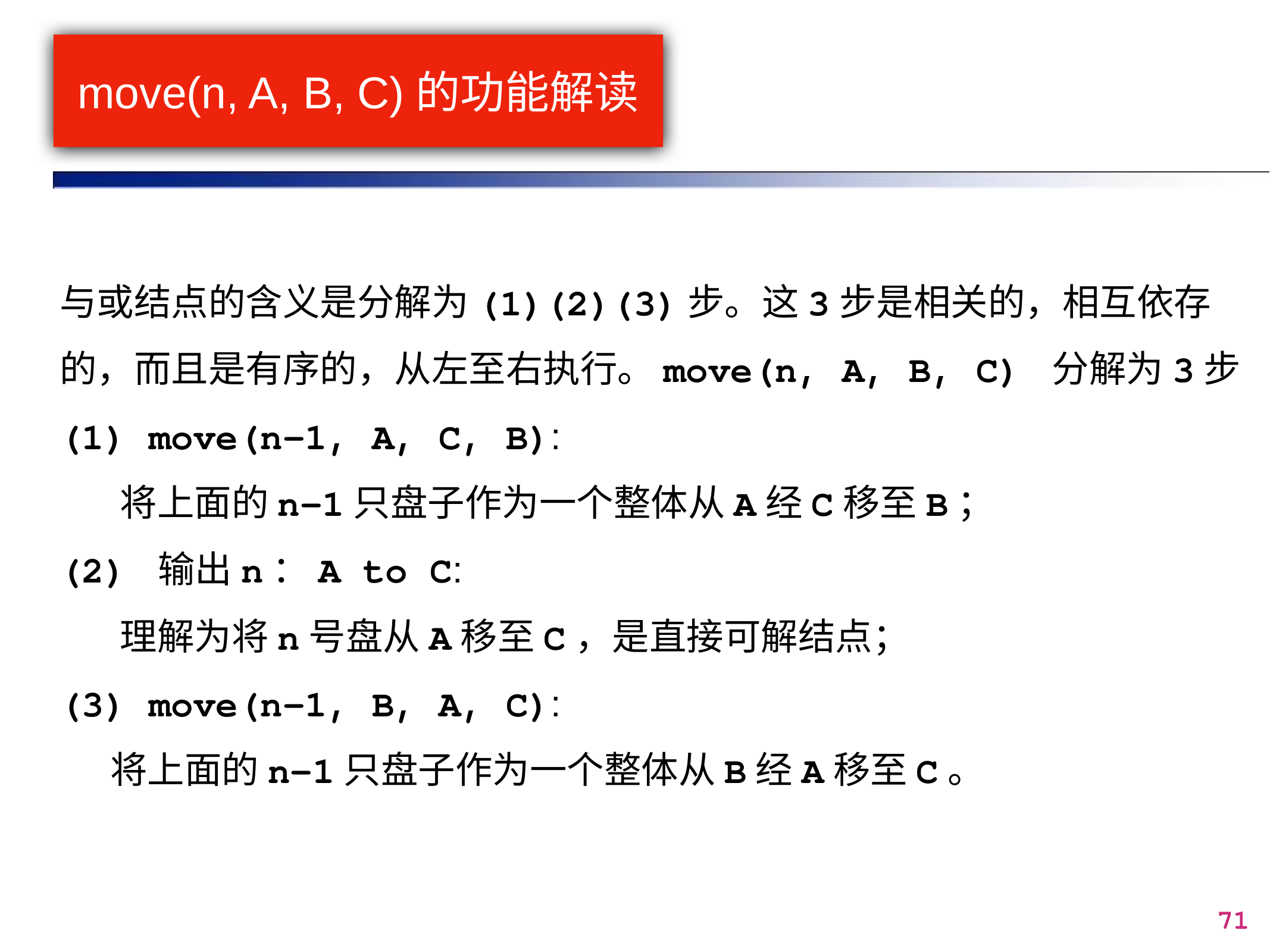

# move(n, A, B, C)的功能解读
与或结点的含义是分解为(1)(2)(3)步。这3步是相关的，相互依存的，而且是有序的，从左至右执行。move(n, A, B, C) 分解为3步
(1) move(n-1, A, C, B):
     将上面的n-1只盘子作为一个整体从A经C移至B；
(2) 输出n：A to C:
     理解为将n号盘从A移至C，是直接可解结点；
(3) move(n-1, B, A, C):
     将上面的n-1只盘子作为一个整体从B经A移至C。
71